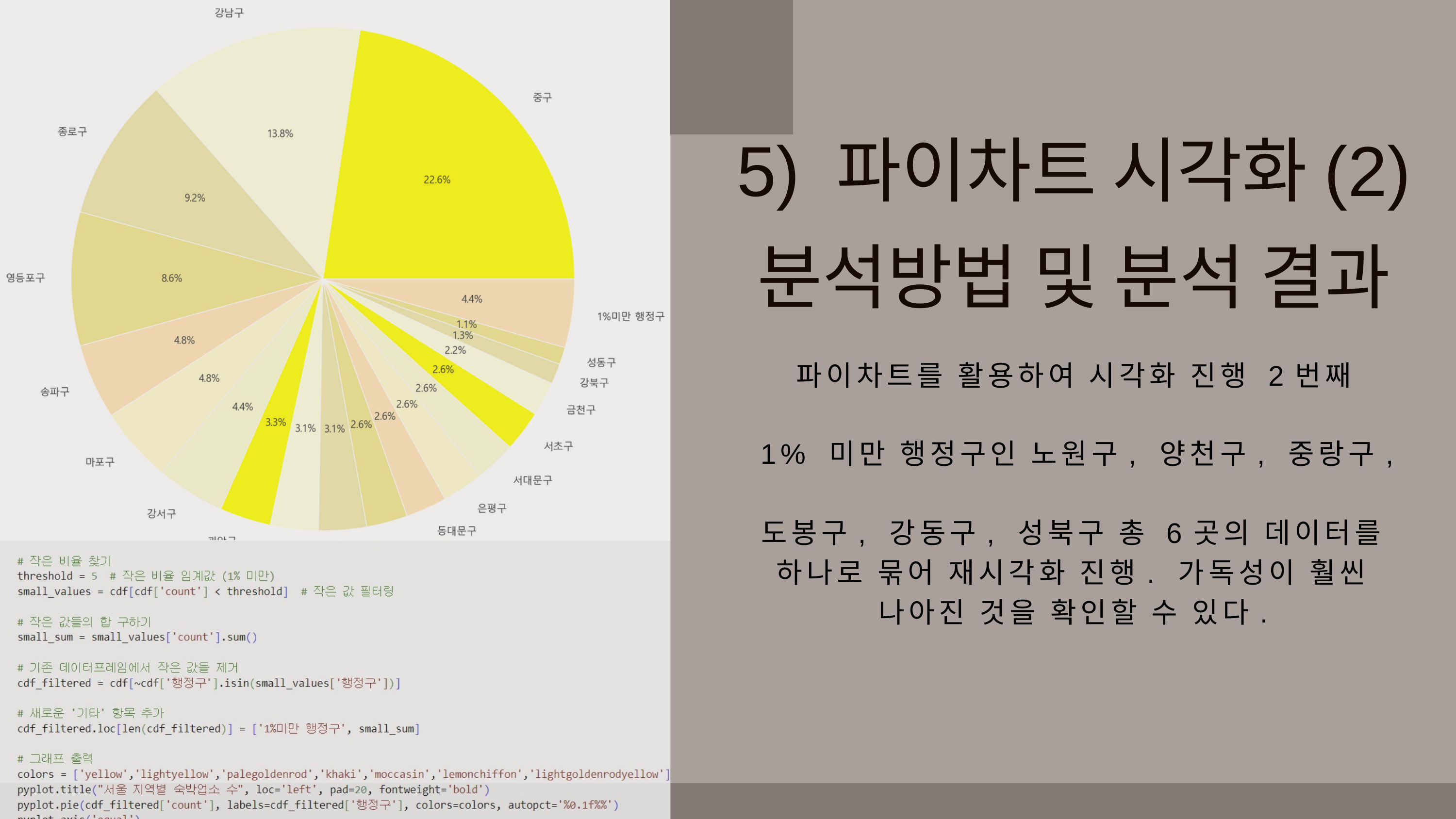

5) 파이차트 시각화(2)
분석방법 및 분석 결과
파이차트를 활용하여 시각화 진행 2번째
1% 미만 행정구인 노원구, 양천구, 중랑구,
도봉구, 강동구, 성북구 총 6곳의 데이터를 하나로 묶어 재시각화 진행. 가독성이 훨씬 나아진 것을 확인할 수 있다.